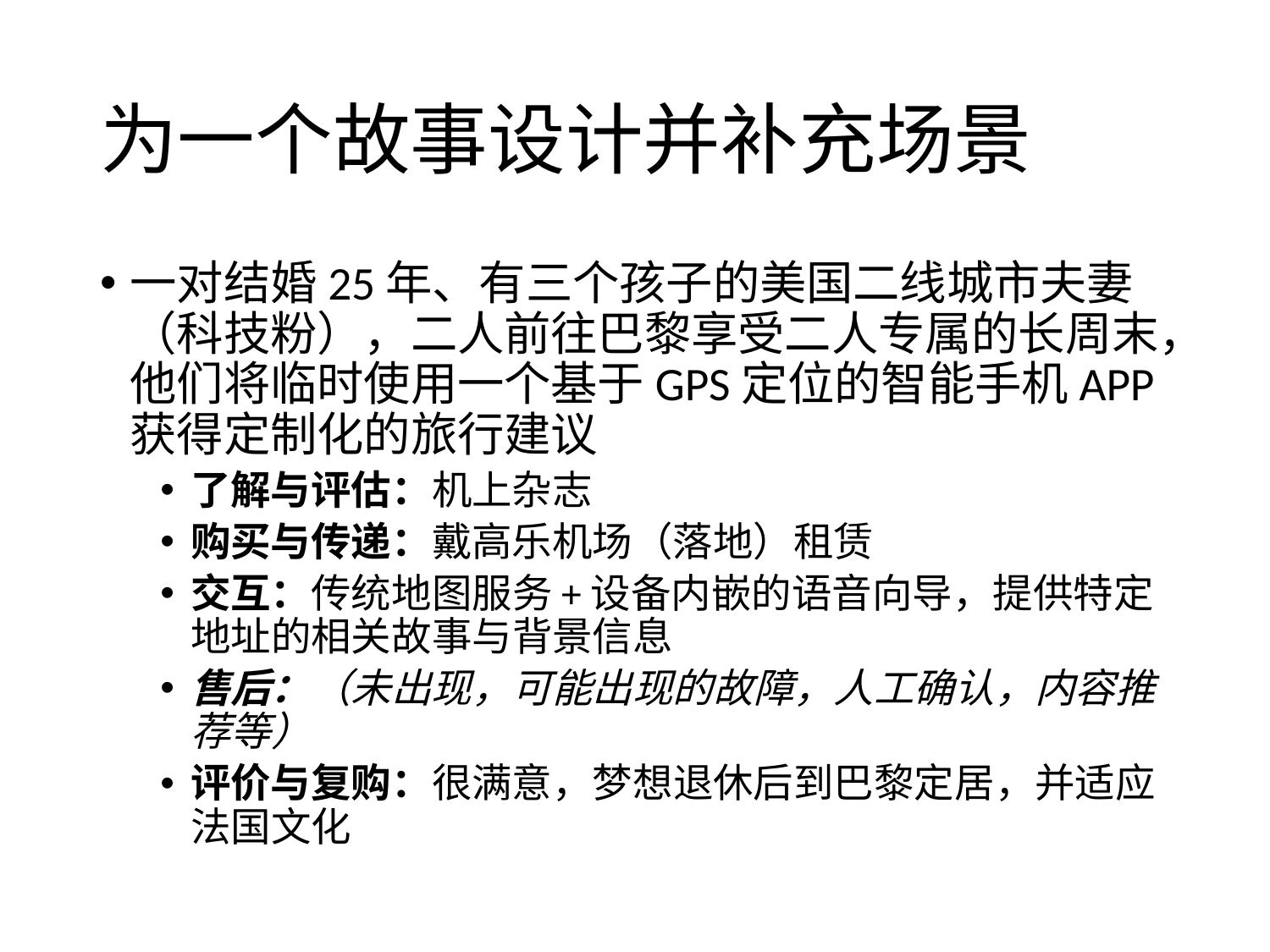

# 为一个故事设计并补充场景
一对结婚25年、有三个孩子的美国二线城市夫妻（科技粉），二人前往巴黎享受二人专属的长周末，他们将临时使用一个基于GPS定位的智能手机APP获得定制化的旅行建议
了解与评估：机上杂志
购买与传递：戴高乐机场（落地）租赁
交互：传统地图服务+设备内嵌的语音向导，提供特定地址的相关故事与背景信息
售后：（未出现，可能出现的故障，人工确认，内容推荐等）
评价与复购：很满意，梦想退休后到巴黎定居，并适应法国文化